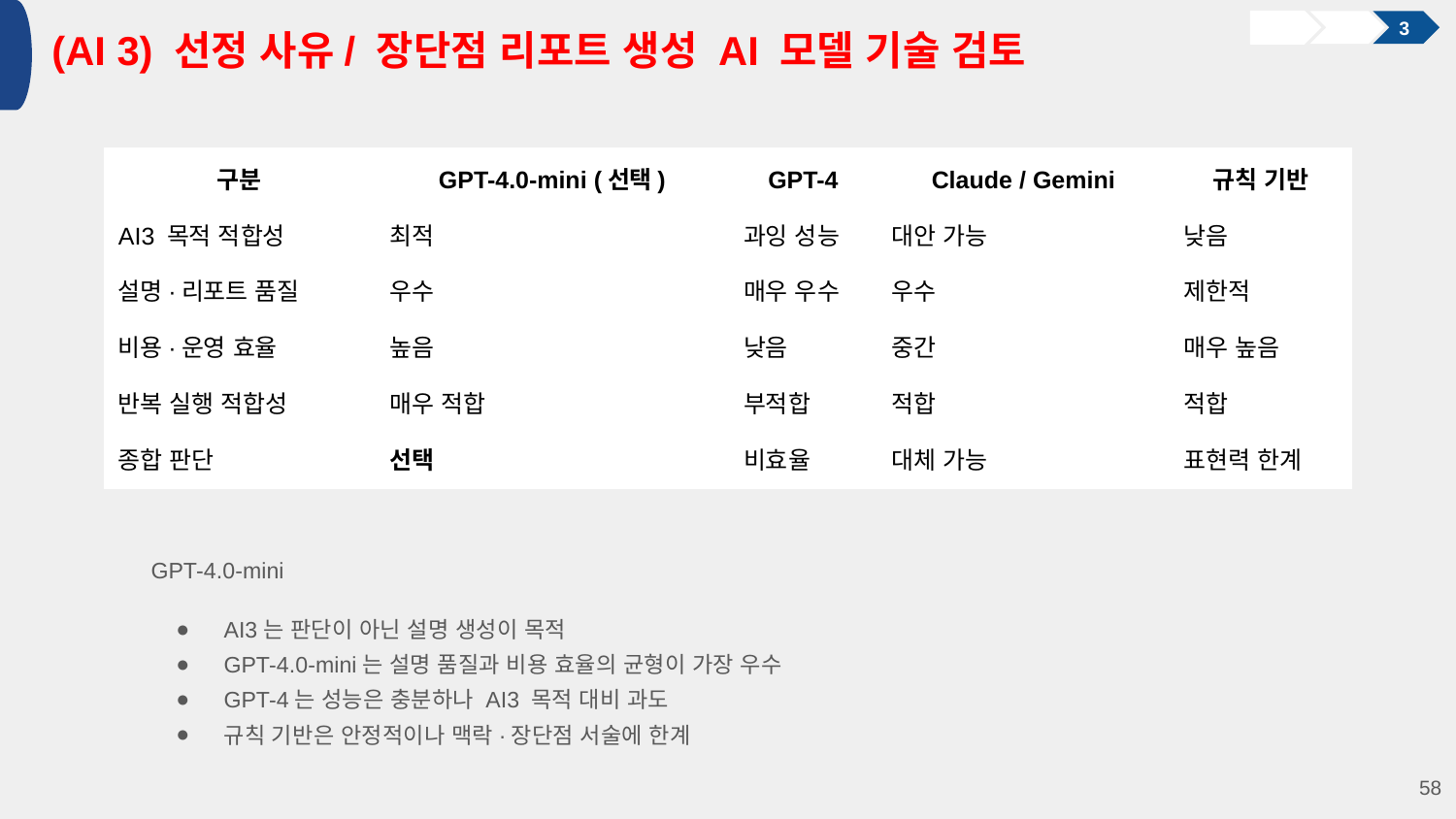

(AI 3) 선정 사유/ 장단점 리포트 생성 AI 모델 기술 검토

3
| 구분 | GPT-4.0-mini (선택) | GPT-4 | Claude / Gemini | 규칙 기반 |
| --- | --- | --- | --- | --- |
| AI3 목적 적합성 | 최적 | 과잉 성능 | 대안 가능 | 낮음 |
| 설명·리포트 품질 | 우수 | 매우 우수 | 우수 | 제한적 |
| 비용·운영 효율 | 높음 | 낮음 | 중간 | 매우 높음 |
| 반복 실행 적합성 | 매우 적합 | 부적합 | 적합 | 적합 |
| 종합 판단 | 선택 | 비효율 | 대체 가능 | 표현력 한계 |
GPT-4.0-mini
AI3는 판단이 아닌 설명 생성이 목적
GPT-4.0-mini는 설명 품질과 비용 효율의 균형이 가장 우수
GPT-4는 성능은 충분하나 AI3 목적 대비 과도
규칙 기반은 안정적이나 맥락·장단점 서술에 한계
58